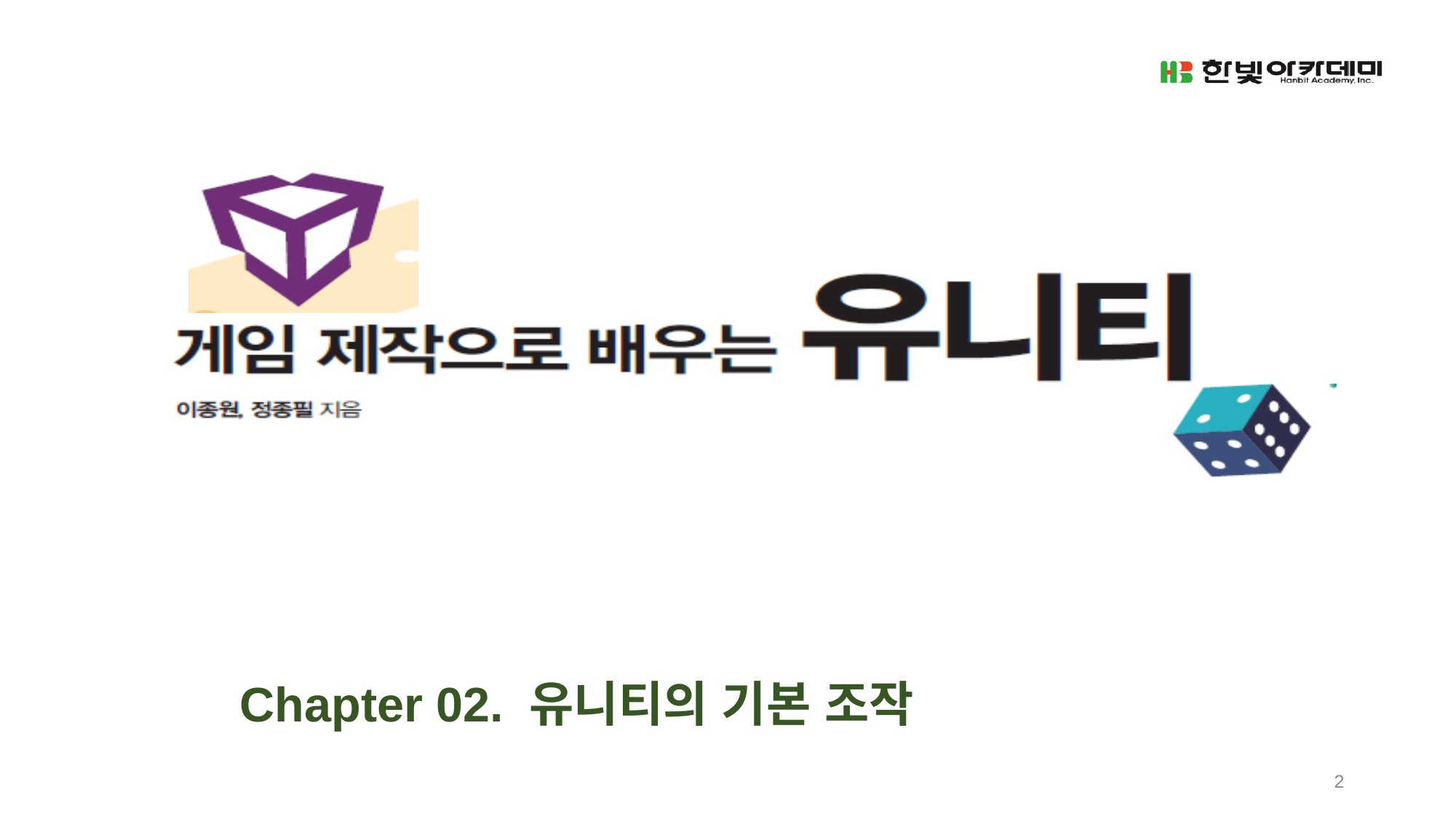

# Chapter 02. 유니티의 기본 조작
2